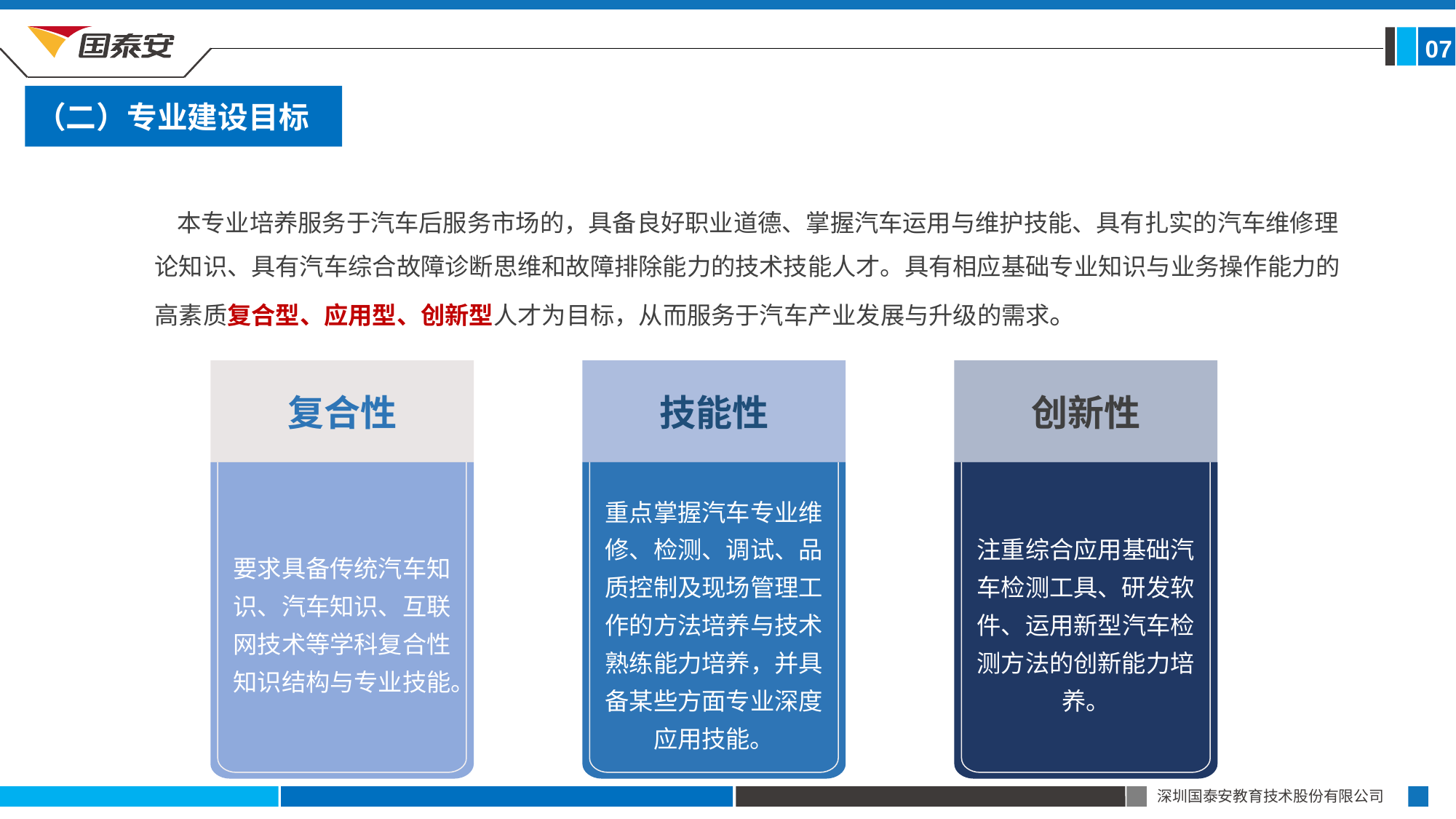

07
（二）专业建设目标
   本专业培养服务于汽车后服务市场的，具备良好职业道德、掌握汽车运用与维护技能、具有扎实的汽车维修理论知识、具有汽车综合故障诊断思维和故障排除能力的技术技能人才。具有相应基础专业知识与业务操作能力的高素质复合型、应用型、创新型人才为目标，从而服务于汽车产业发展与升级的需求。
复合性
技能性
创新性
要求具备传统汽车知识、汽车知识、互联网技术等学科复合性知识结构与专业技能。

重点掌握汽车专业维修、检测、调试、品质控制及现场管理工作的方法培养与技术熟练能力培养，并具备某些方面专业深度应用技能。

注重综合应用基础汽车检测工具、研发软件、运用新型汽车检测方法的创新能力培养。